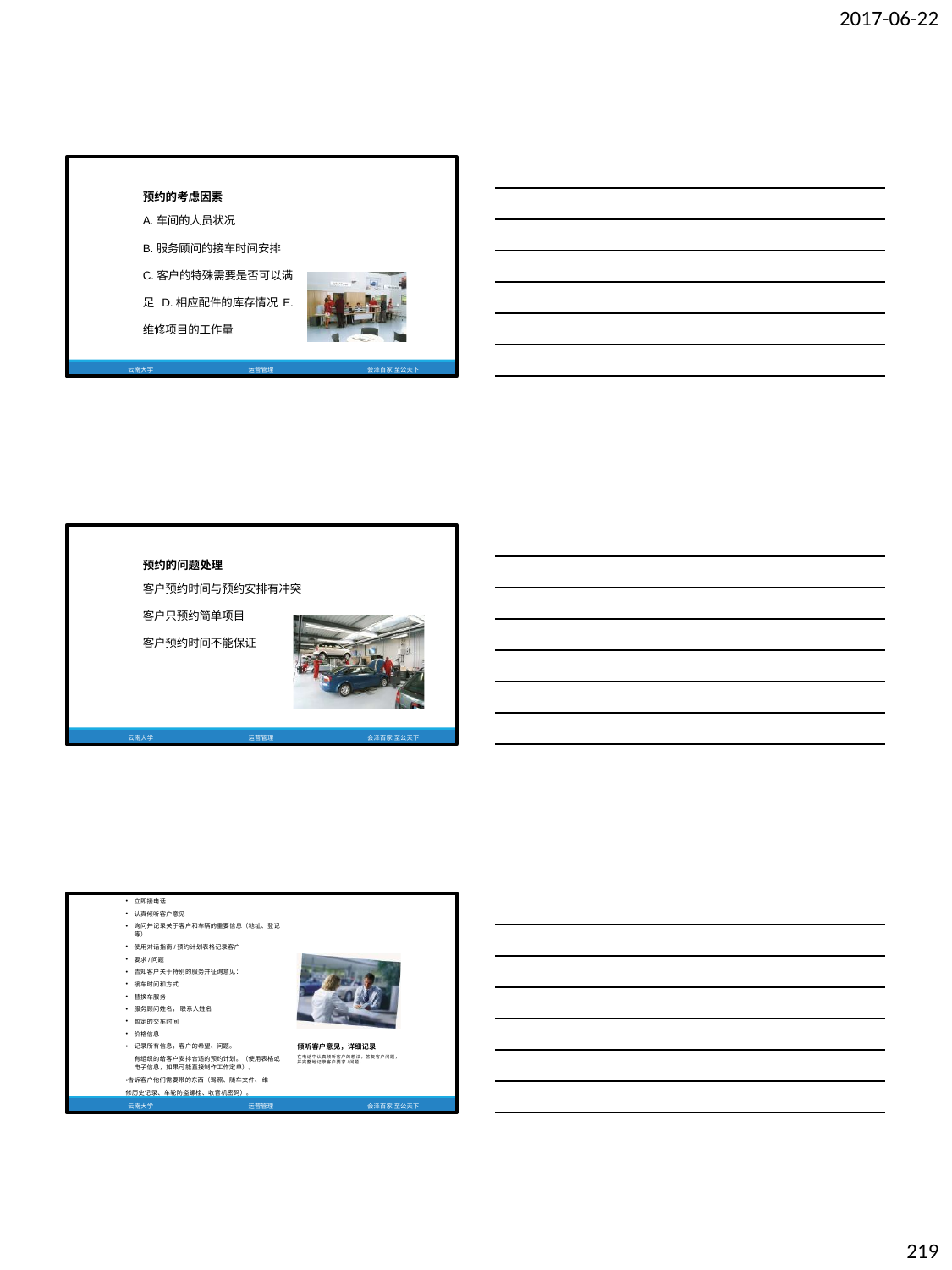

2017-06-22

预约的考虑因素

A.车间的人员状况

B.服务顾问的接车时间安排
C.客户的特殊需要是否可以满足  D.相应配件的库存情况 E.维修项目的工作量

云南大学
运营管理
会泽百家 至公天下

预约的问题处理

客户预约时间与预约安排有冲突
客户只预约简单项目 客户预约时间不能保证

云南大学
运营管理
会泽百家 至公天下

立即接电话
认真倾听客户意见
询问并记录关于客户和车辆的重要信息（地址、登记 等）

使用对话指南/预约计划表格记录客户
要求/问题
告知客户关于特别的服务并征询意见：
接车时间和方式
替换车服务
服务顾问姓名， 联系人姓名
暂定的交车时间
价格信息
记录所有信息，客户的希望、问题。
有组织的给客户安排合适的预约计划。（使用表格或 电子信息，如果可能直接制作工作定单）。

倾听客户意见，详细记录
在电话中认真倾听客户的想法，答复客户问题， 并完整地记录客户要求/问题，

告诉客户他们需要带的东西（驾照、随车文件、 维修历史记录、车轮防盗螺栓、收音机密码）。

云南大学	运营管理
会泽百家 至公天下

219